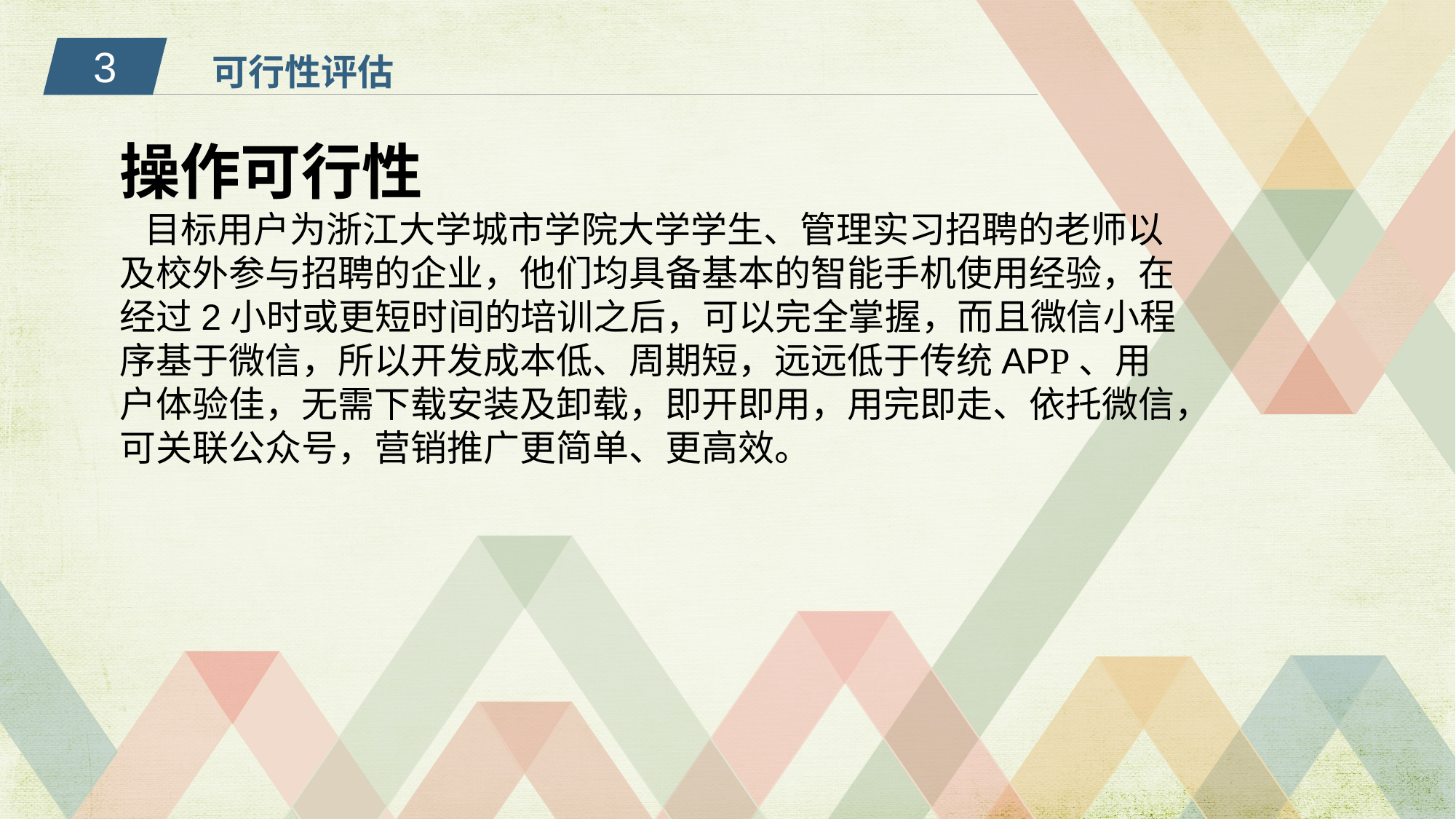

3

可行性评估

操作可行性
  目标用户为浙江大学城市学院大学学生、管理实习招聘的老师以及校外参与招聘的企业，他们均具备基本的智能手机使用经验，在经过2小时或更短时间的培训之后，可以完全掌握，而且微信小程序基于微信，所以开发成本低、周期短，远远低于传统APP、用户体验佳，无需下载安装及卸载，即开即用，用完即走、依托微信，可关联公众号，营销推广更简单、更高效。